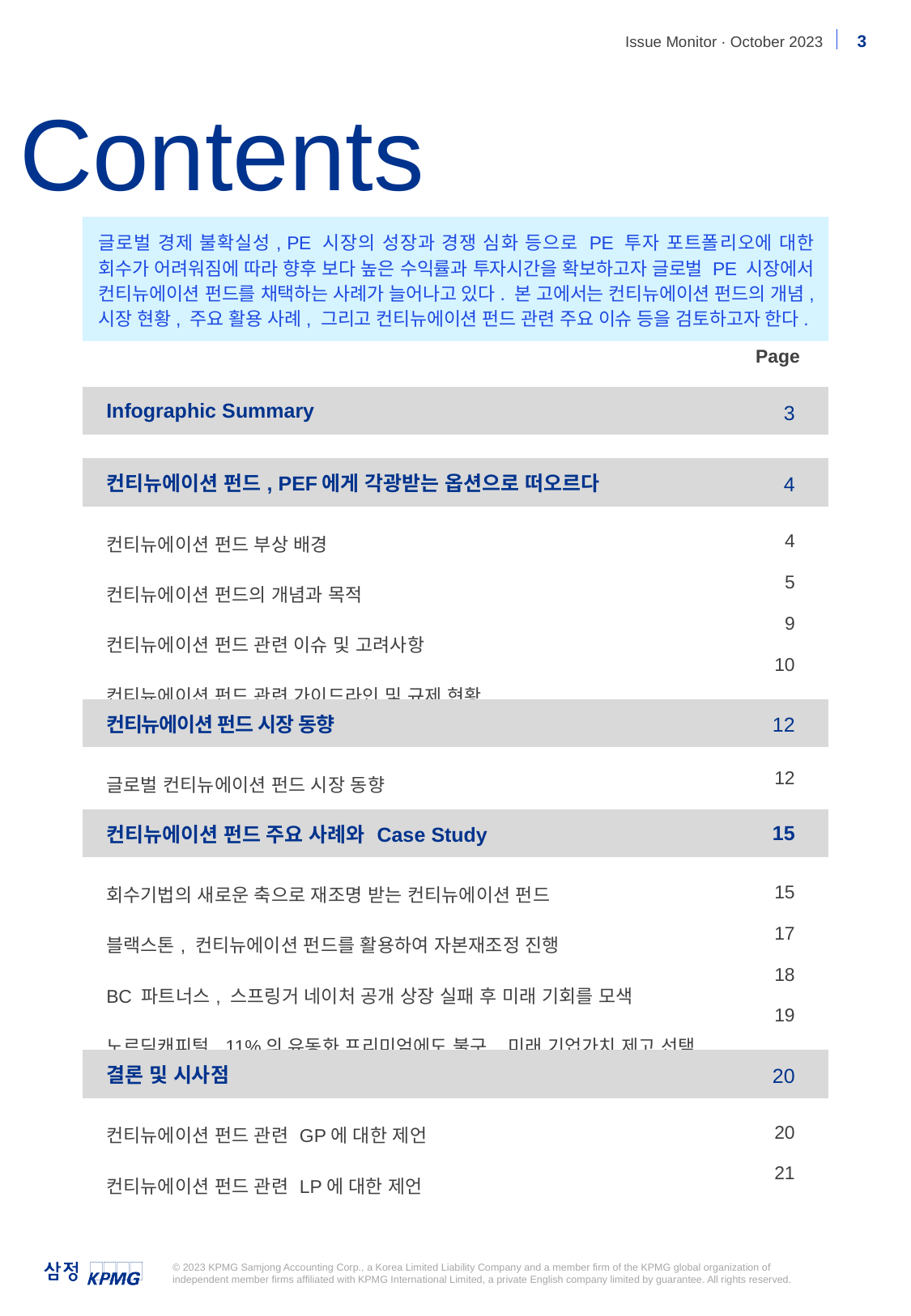

Contents
글로벌 경제 불확실성, PE 시장의 성장과 경쟁 심화 등으로 PE 투자 포트폴리오에 대한 회수가 어려워짐에 따라 향후 보다 높은 수익률과 투자시간을 확보하고자 글로벌 PE 시장에서 컨티뉴에이션 펀드를 채택하는 사례가 늘어나고 있다. 본 고에서는 컨티뉴에이션 펀드의 개념, 시장 현황, 주요 활용 사례, 그리고 컨티뉴에이션 펀드 관련 주요 이슈 등을 검토하고자 한다.
|  | Page |
| --- | --- |
|  |  |
| Infographic Summary | 3 |
|  |  |
| 컨티뉴에이션 펀드, PEF에게 각광받는 옵션으로 떠오르다 | 4 |
| 컨티뉴에이션 펀드 부상 배경 컨티뉴에이션 펀드의 개념과 목적 컨티뉴에이션 펀드 관련 이슈 및 고려사항 컨티뉴에이션 펀드 관련 가이드라인 및 규제 현황 | 4 5 9 10 |
| 컨티뉴에이션 펀드 시장 동향 | 12 |
| 글로벌 컨티뉴에이션 펀드 시장 동향 | 12 |
| 컨티뉴에이션 펀드 주요 사례와 Case Study | 15 |
| 회수기법의 새로운 축으로 재조명 받는 컨티뉴에이션 펀드 블랙스톤, 컨티뉴에이션 펀드를 활용하여 자본재조정 진행 BC 파트너스, 스프링거 네이처 공개 상장 실패 후 미래 기회를 모색 노르딕캐피털, 11%의 유동화 프리미엄에도 불구, 미래 기업가치 제고 선택 | 15 17 18 19 |
| 결론 및 시사점 | 20 |
| 컨티뉴에이션 펀드 관련 GP에 대한 제언 컨티뉴에이션 펀드 관련 LP에 대한 제언 | 20 21 |